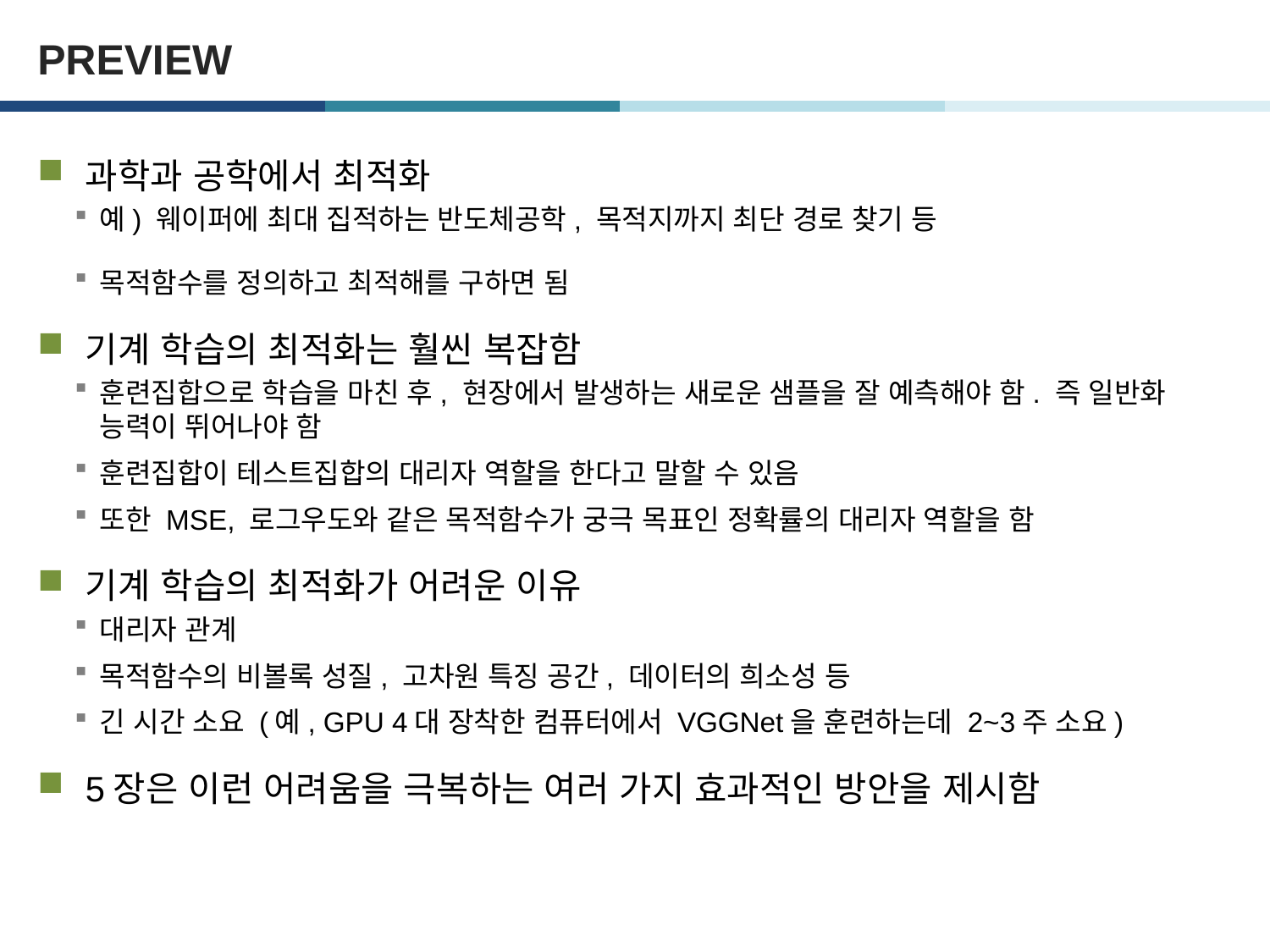

# PREVIEW
과학과 공학에서 최적화
예) 웨이퍼에 최대 집적하는 반도체공학, 목적지까지 최단 경로 찾기 등
목적함수를 정의하고 최적해를 구하면 됨
기계 학습의 최적화는 훨씬 복잡함
훈련집합으로 학습을 마친 후, 현장에서 발생하는 새로운 샘플을 잘 예측해야 함. 즉 일반화 능력이 뛰어나야 함
훈련집합이 테스트집합의 대리자 역할을 한다고 말할 수 있음
또한 MSE, 로그우도와 같은 목적함수가 궁극 목표인 정확률의 대리자 역할을 함
기계 학습의 최적화가 어려운 이유
대리자 관계
목적함수의 비볼록 성질, 고차원 특징 공간, 데이터의 희소성 등
긴 시간 소요 (예, GPU 4대 장착한 컴퓨터에서 VGGNet을 훈련하는데 2~3주 소요)
5장은 이런 어려움을 극복하는 여러 가지 효과적인 방안을 제시함